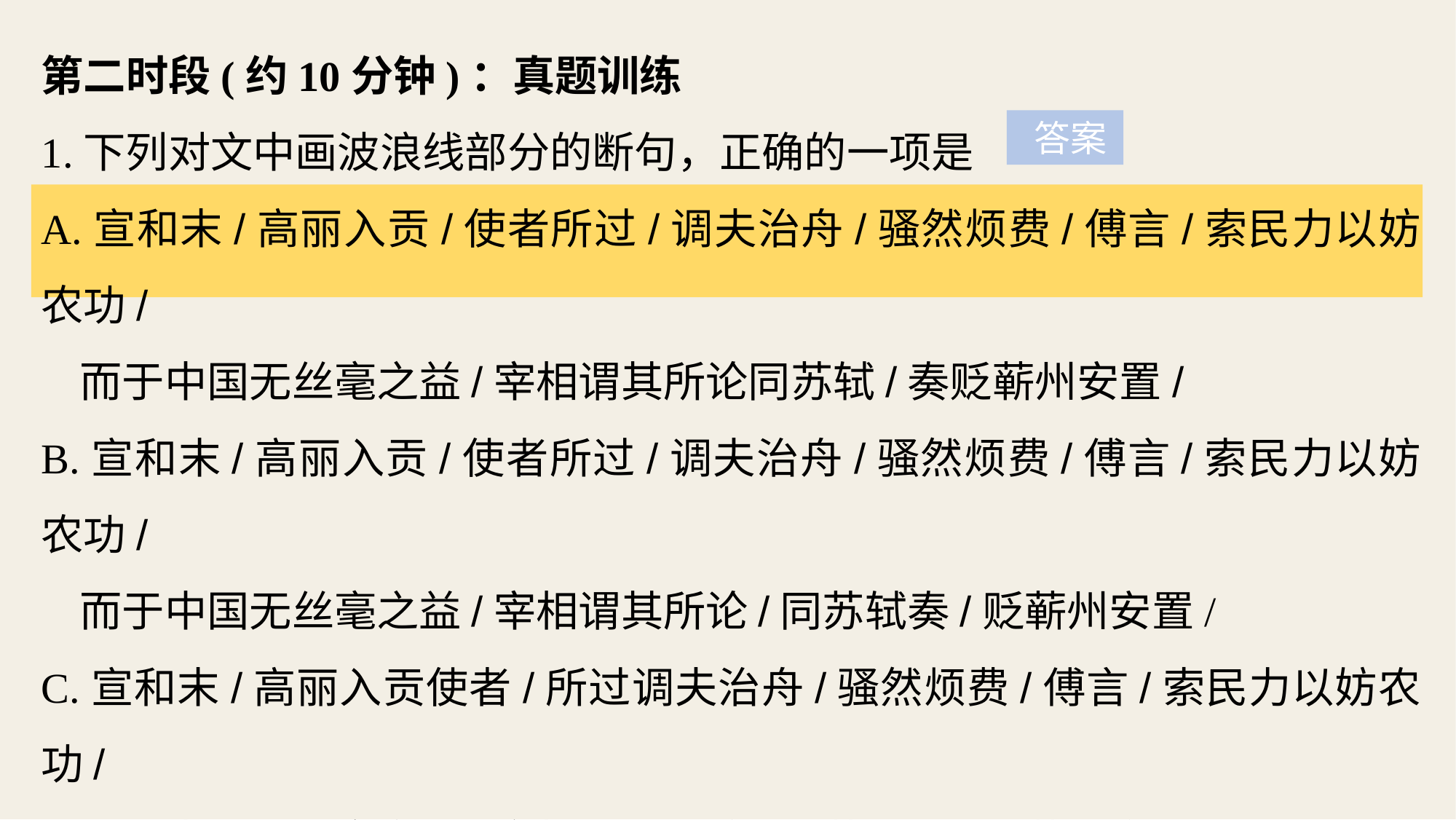

第二时段(约10分钟)：真题训练
1.下列对文中画波浪线部分的断句，正确的一项是
A.宣和末/高丽入贡/使者所过/调夫治舟/骚然烦费/傅言/索民力以妨农功/
   而于中国无丝毫之益/宰相谓其所论同苏轼/奏贬蕲州安置/
B.宣和末/高丽入贡/使者所过/调夫治舟/骚然烦费/傅言/索民力以妨农功/
   而于中国无丝毫之益/宰相谓其所论/同苏轼奏/贬蕲州安置/
C.宣和末/高丽入贡使者/所过调夫治舟/骚然烦费/傅言/索民力以妨农功/
   而于中国无丝毫之益/宰相谓其所论/同苏轼奏/贬蕲州安置/
D.宣和末/高丽入贡使者/所过调夫治舟/骚然烦费/傅言/索民力以妨农功/
   而于中国无丝毫之益/宰相谓其所论同苏轼/奏贬蕲州安置/
 答案